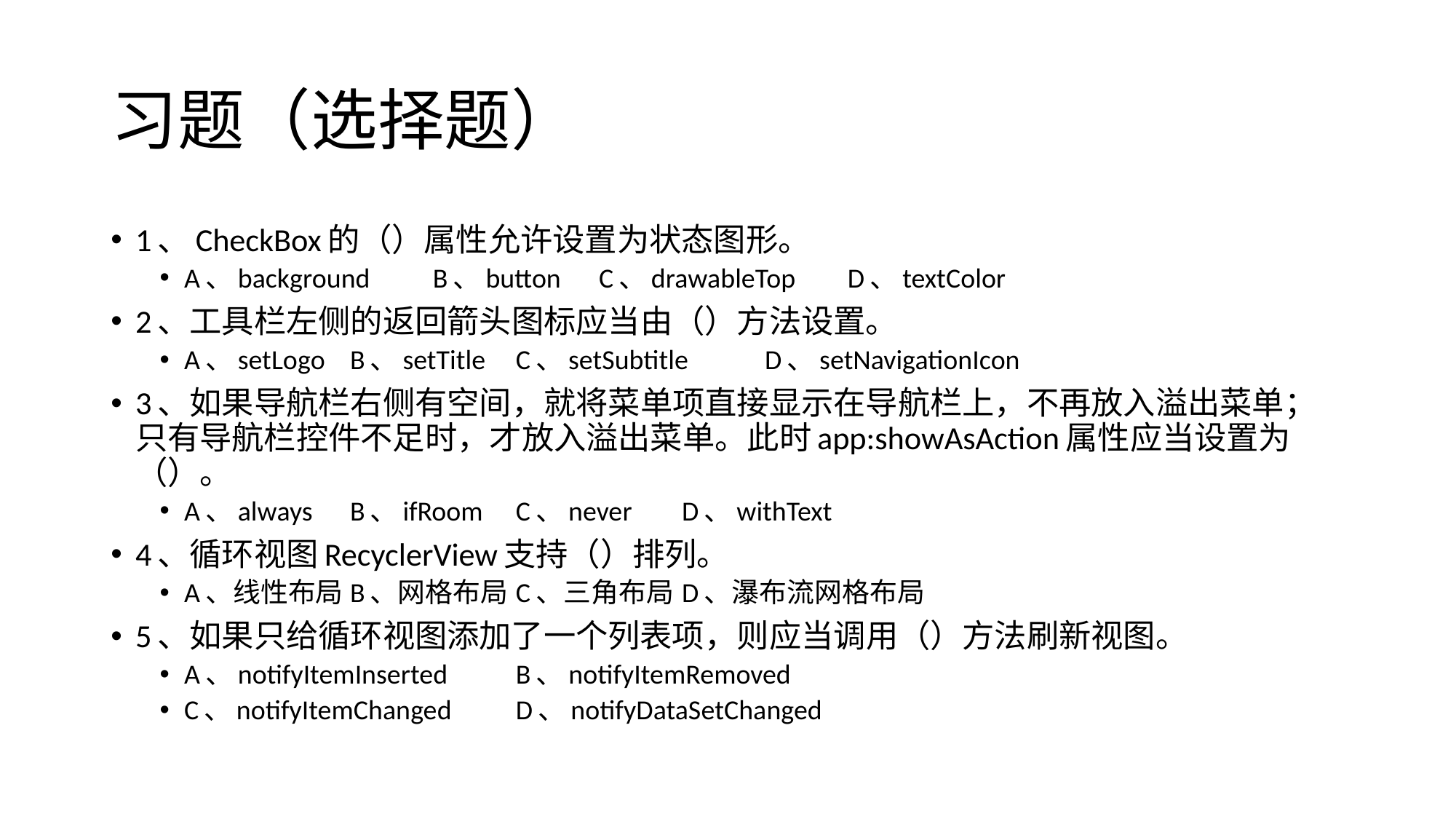

# 习题（选择题）
1、CheckBox的（）属性允许设置为状态图形。
A、background	B、button	C、drawableTop		D、textColor
2、工具栏左侧的返回箭头图标应当由（）方法设置。
A、setLogo	B、setTitle	C、setSubtitle		D、setNavigationIcon
3、如果导航栏右侧有空间，就将菜单项直接显示在导航栏上，不再放入溢出菜单；只有导航栏控件不足时，才放入溢出菜单。此时app:showAsAction属性应当设置为（）。
A、always		B、ifRoom	C、never		D、withText
4、循环视图RecyclerView支持（）排列。
A、线性布局	B、网格布局	C、三角布局		D、瀑布流网格布局
5、如果只给循环视图添加了一个列表项，则应当调用（）方法刷新视图。
A、notifyItemInserted			B、notifyItemRemoved
C、notifyItemChanged			D、notifyDataSetChanged